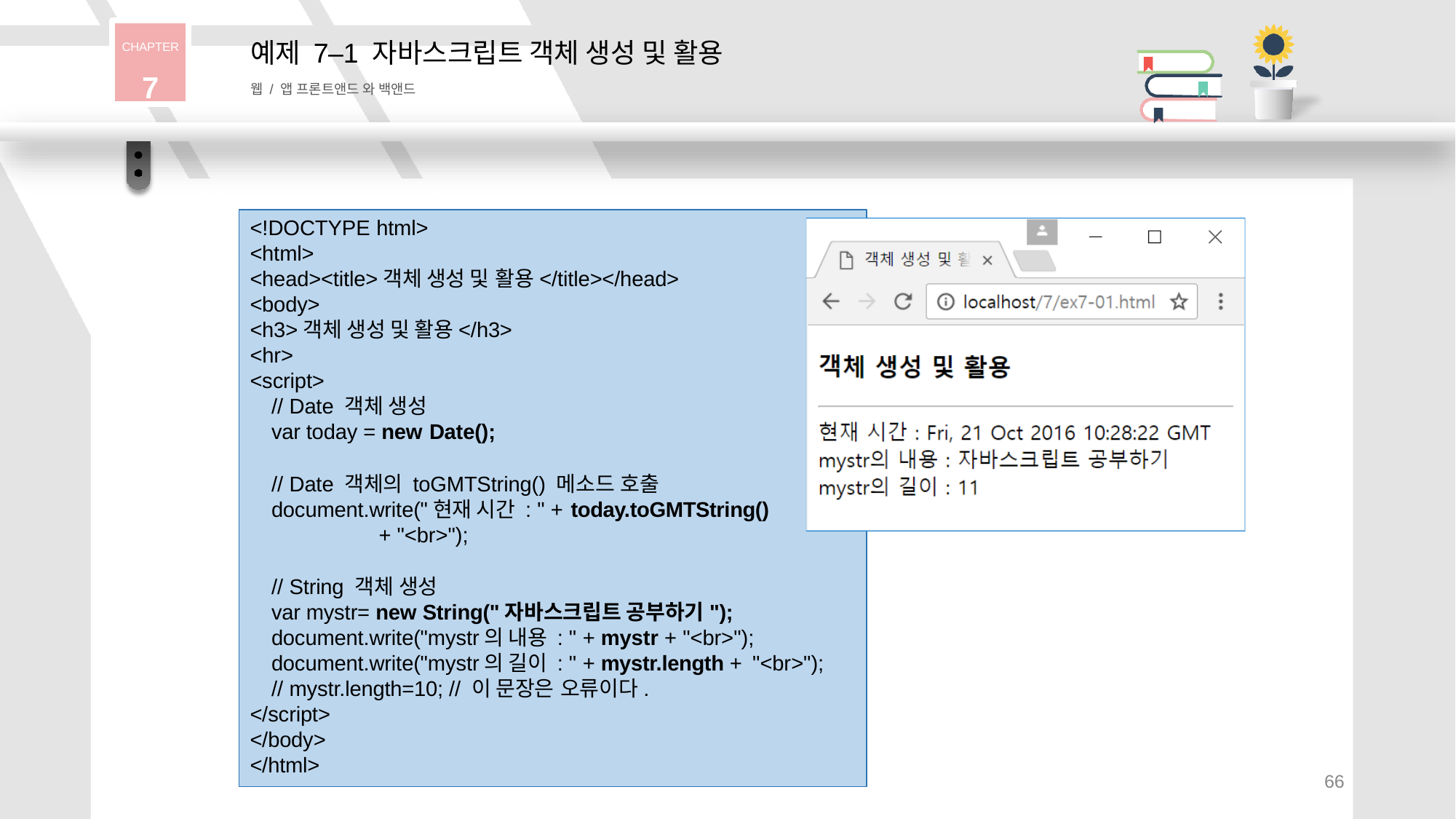

CHAPTER

7

# 예제 7–1 자바스크립트 객체 생성 및 활용

웹 / 앱 프론트앤드 와 백앤드

<!DOCTYPE html>
<html>
<head><title>객체 생성 및 활용</title></head>
<body>
<h3>객체 생성 및 활용</h3>
<hr>
<script>
// Date 객체 생성
var today = new Date();

// Date 객체의 toGMTString() 메소드 호출
document.write("현재 시간 : " + today.toGMTString()
+ "<br>");

// String 객체 생성
var mystr= new String("자바스크립트 공부하기");  document.write("mystr의 내용 : " + mystr + "<br>");  document.write("mystr의 길이 : " + mystr.length + "<br>");
// mystr.length=10; // 이 문장은 오류이다.
</script>
</body>
</html>

66